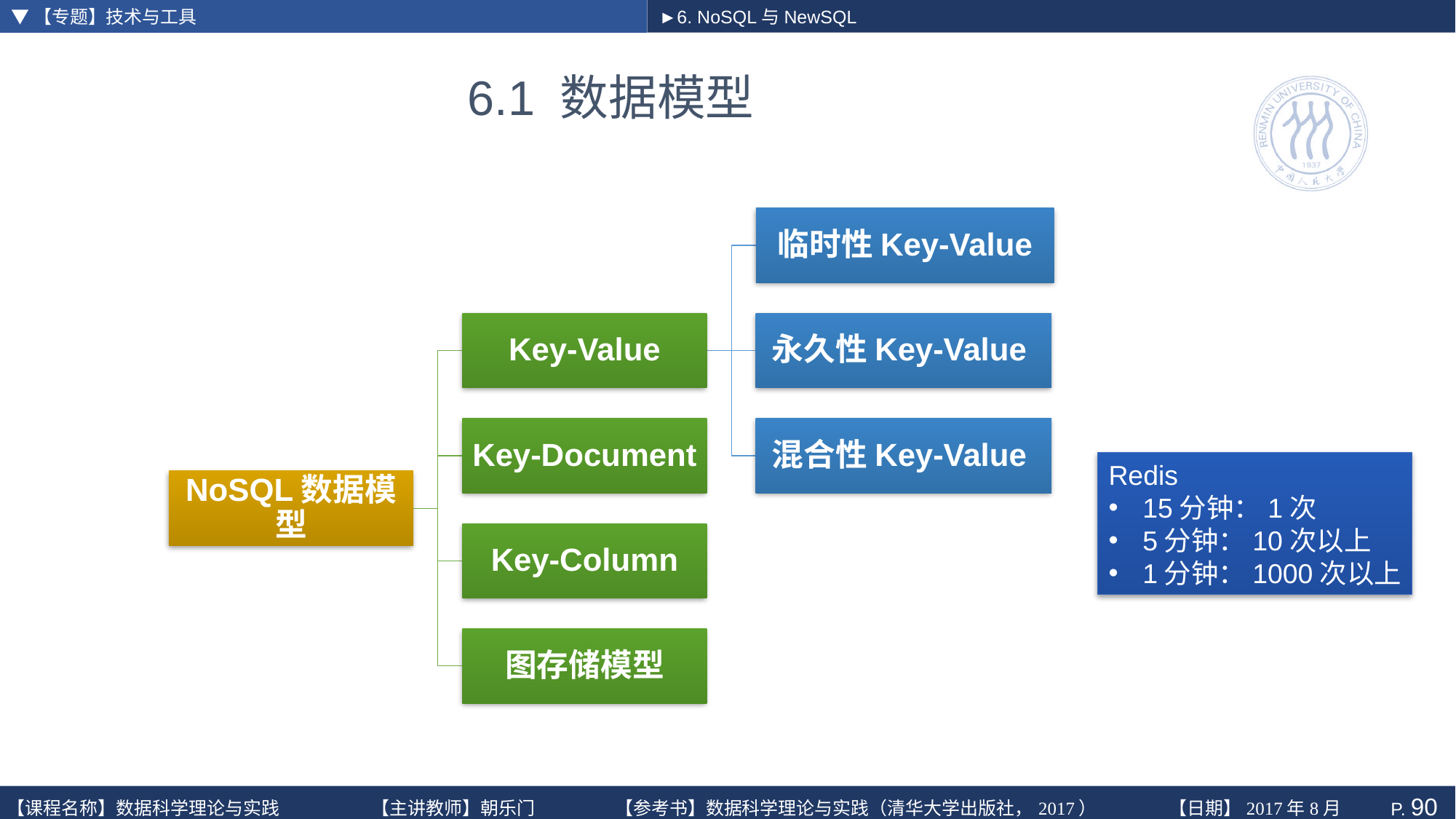

▼【专题】技术与工具
►6. NoSQL与NewSQL
# 6.1 数据模型
NoSQL数据模型
Key-Value
临时性Key-Value
永久性Key-Value
混合性Key-Value
Key-Document
Key-Column
图存储模型
Redis
15分钟：1次
5分钟：10次以上
1分钟：1000次以上